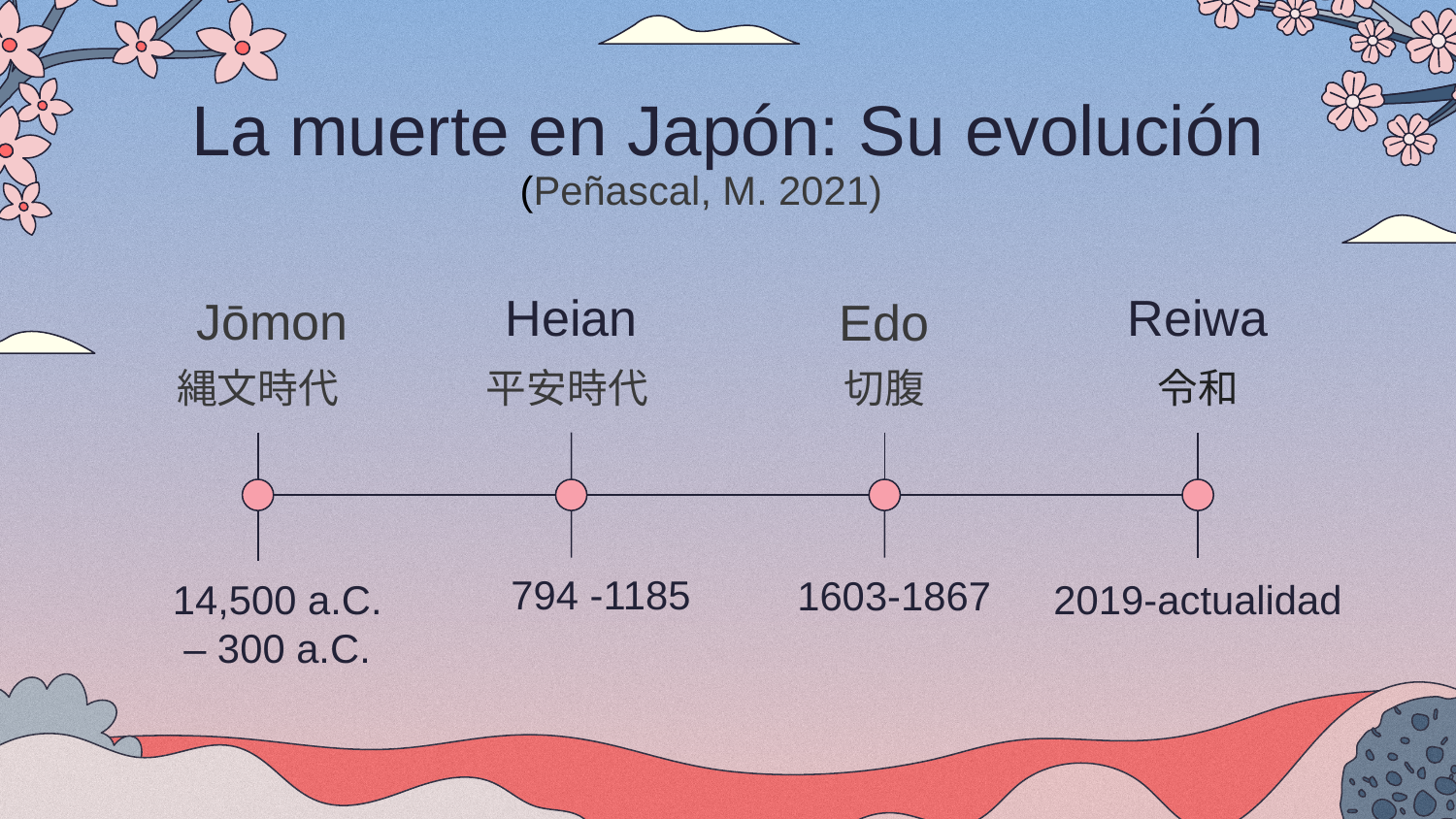

# La muerte en Japón: Su evolución
(Peñascal, M. 2021)
Heian
Reiwa
Edo
Jōmon
令和
縄文時代
平安時代
切腹

794 -1185
1603-1867
2019-actualidad
14,500 a.C. – 300 a.C.